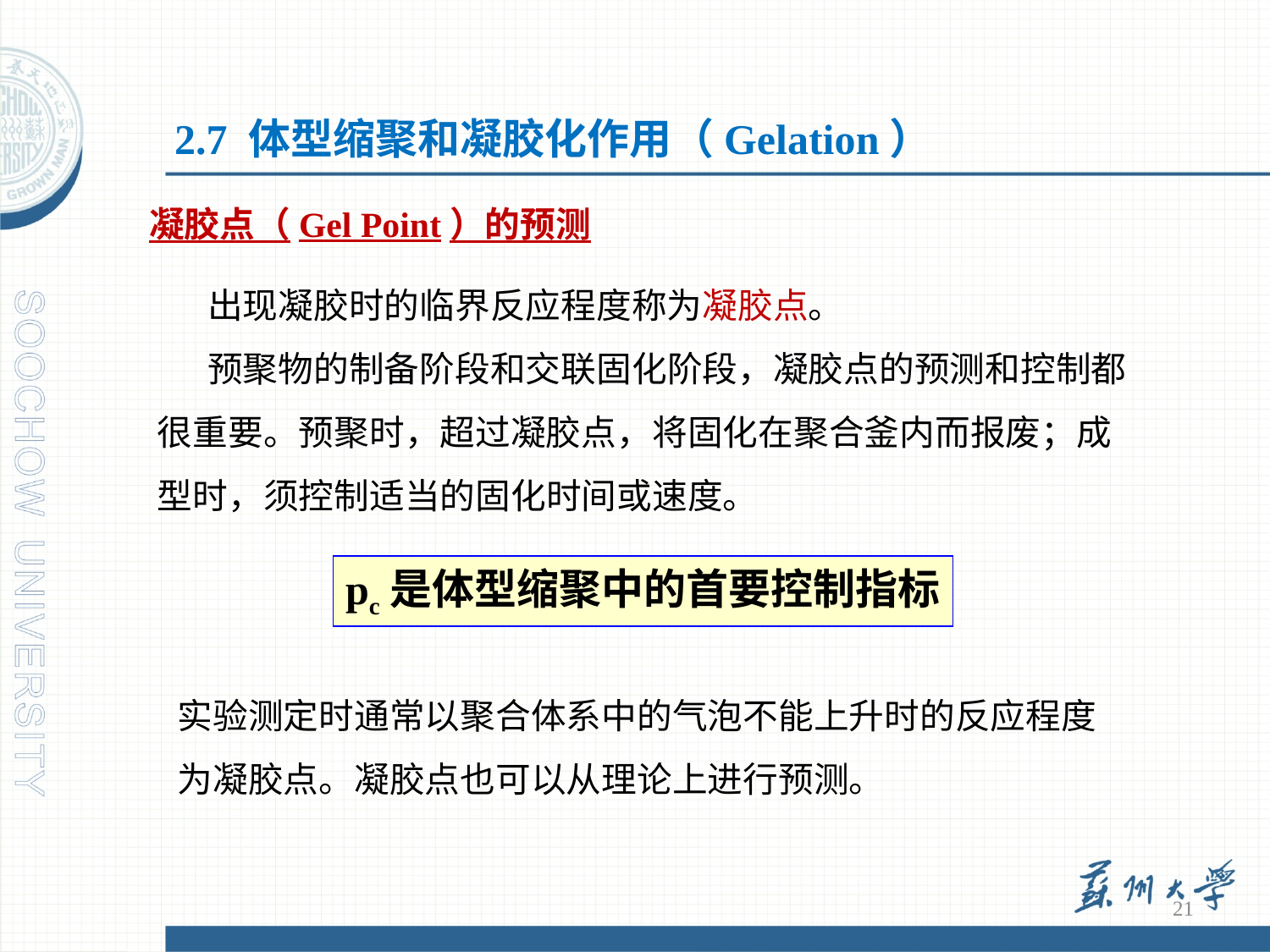

2.7 体型缩聚和凝胶化作用（Gelation）
凝胶点（Gel Point）的预测
出现凝胶时的临界反应程度称为凝胶点。
预聚物的制备阶段和交联固化阶段，凝胶点的预测和控制都很重要。预聚时，超过凝胶点，将固化在聚合釜内而报废；成型时，须控制适当的固化时间或速度。
pc是体型缩聚中的首要控制指标
实验测定时通常以聚合体系中的气泡不能上升时的反应程度为凝胶点。凝胶点也可以从理论上进行预测。
21